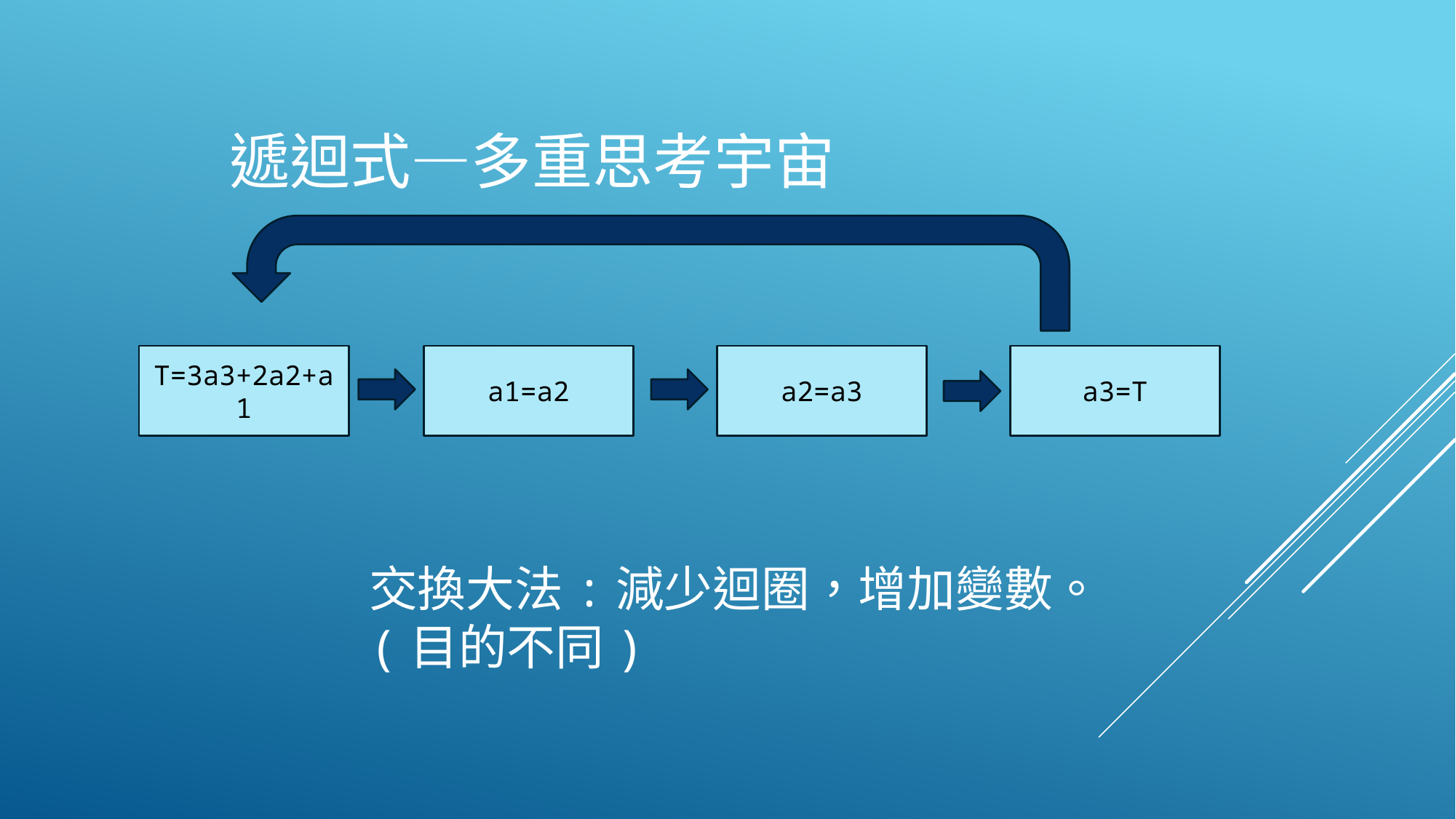

# 遞迴式—多重思考宇宙

a3=T
a1=a2
a2=a3
T=3a3+2a2+a1

交換大法:減少迴圈，增加變數。
(目的不同)